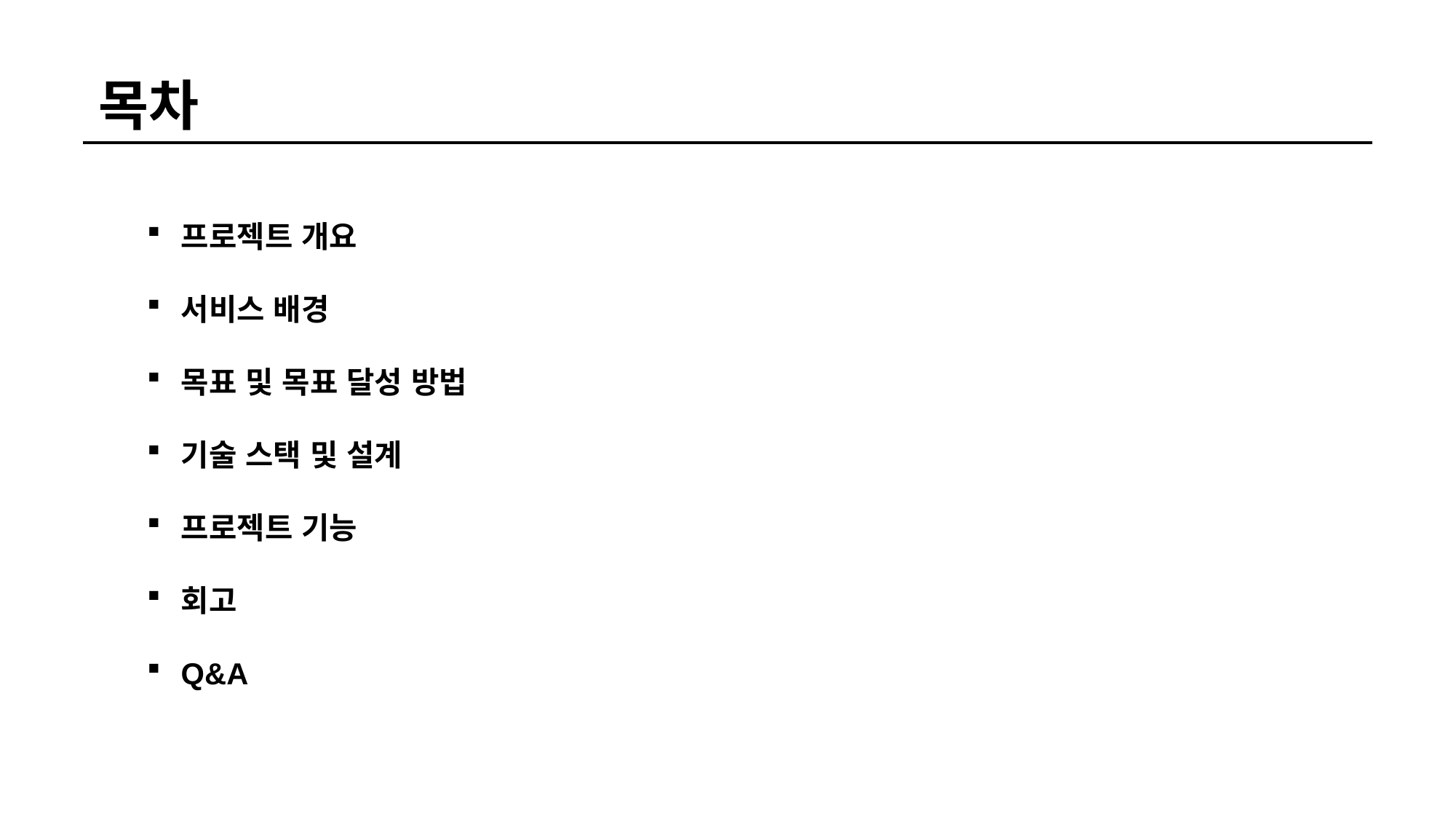

목차
프로젝트 개요

서비스 배경

목표 및 목표 달성 방법

기술 스택 및 설계

프로젝트 기능

회고

Q&A